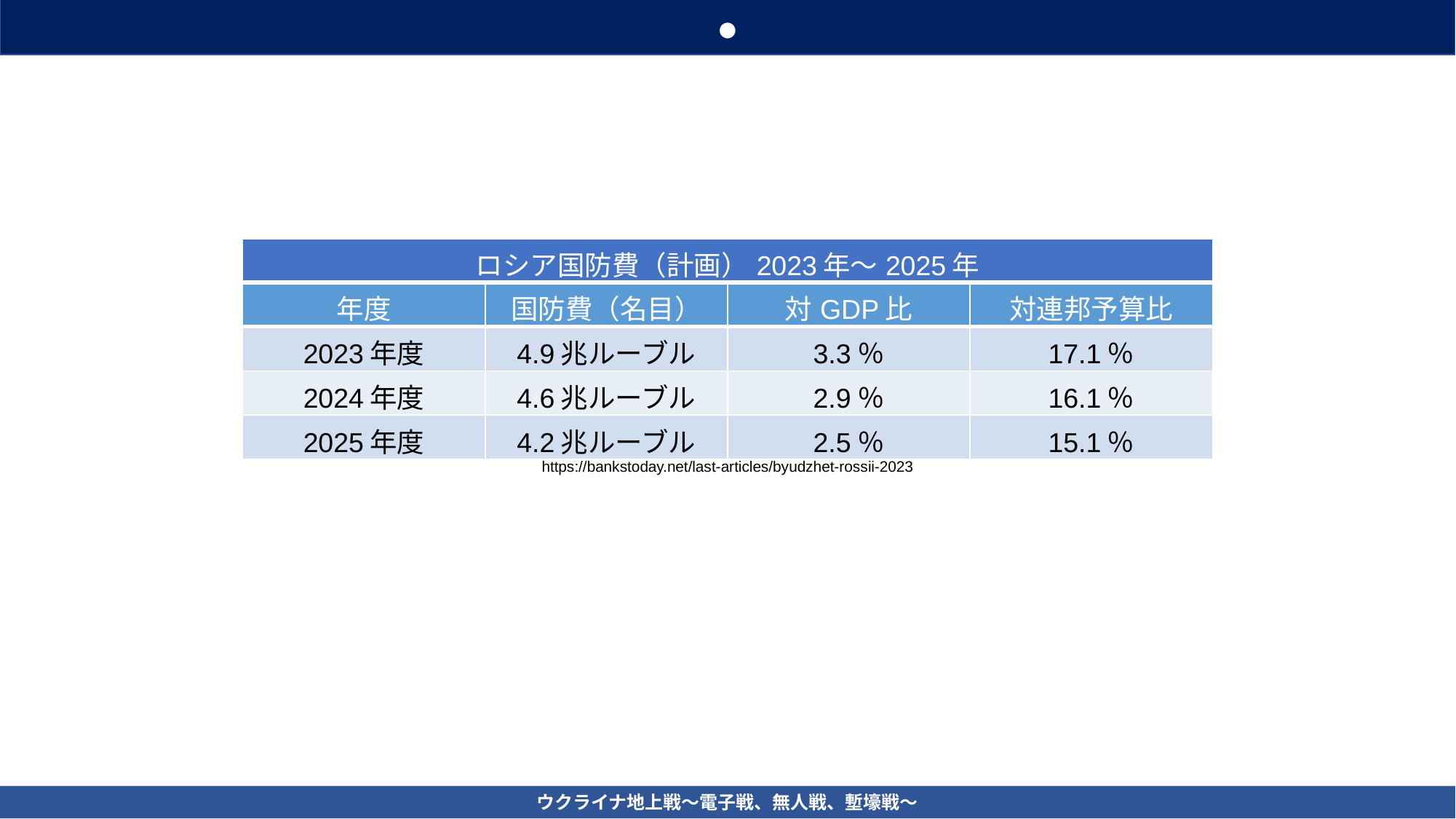

●
| ロシア国防費（計画）2023年～2025年 |
| --- |
| 年度 | 国防費（名目） | 対GDP比 | 対連邦予算比 |
| --- | --- | --- | --- |
| 2023年度 | 4.9兆ルーブル | 3.3％ | 17.1％ |
| 2024年度 | 4.6兆ルーブル | 2.9％ | 16.1％ |
| 2025年度 | 4.2兆ルーブル | 2.5％ | 15.1％ |
https://bankstoday.net/last-articles/byudzhet-rossii-2023
ウクライナ地上戦～電子戦、無人戦、塹壕戦～